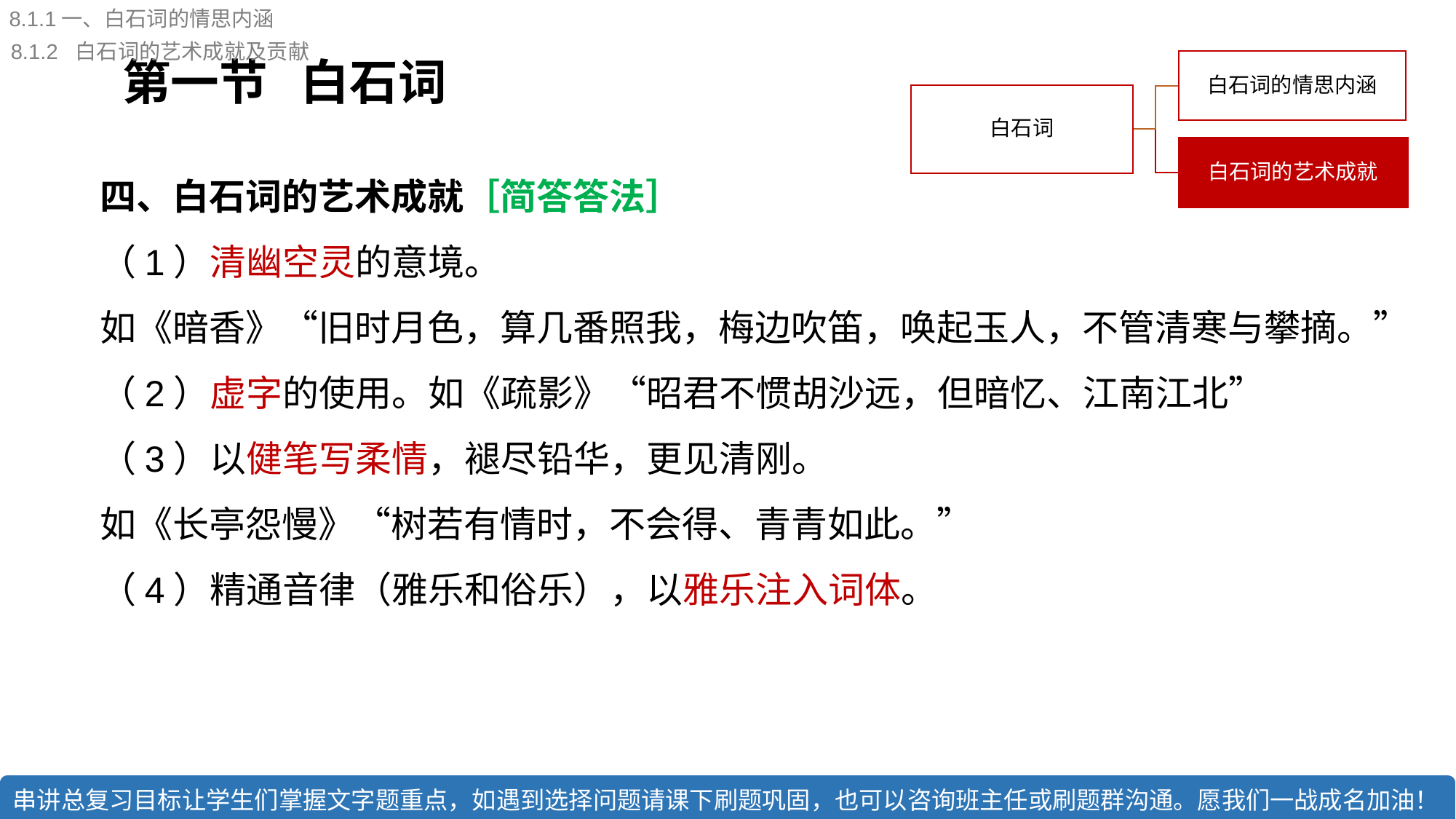

8.1.1一、白石词的情思内涵

白石词
白石词的情思内涵
白石词的艺术成就
8.1.2  白石词的艺术成就及贡献
第一节   白石词
四、白石词的艺术成就［简答答法］
（1）清幽空灵的意境。
如《暗香》“旧时月色，算几番照我，梅边吹笛，唤起玉人，不管清寒与攀摘。”  （2）虚字的使用。如《疏影》“昭君不惯胡沙远，但暗忆、江南江北”
（3）以健笔写柔情，褪尽铅华，更见清刚。
如《长亭怨慢》“树若有情时，不会得、青青如此。”
（4）精通音律（雅乐和俗乐），以雅乐注入词体。